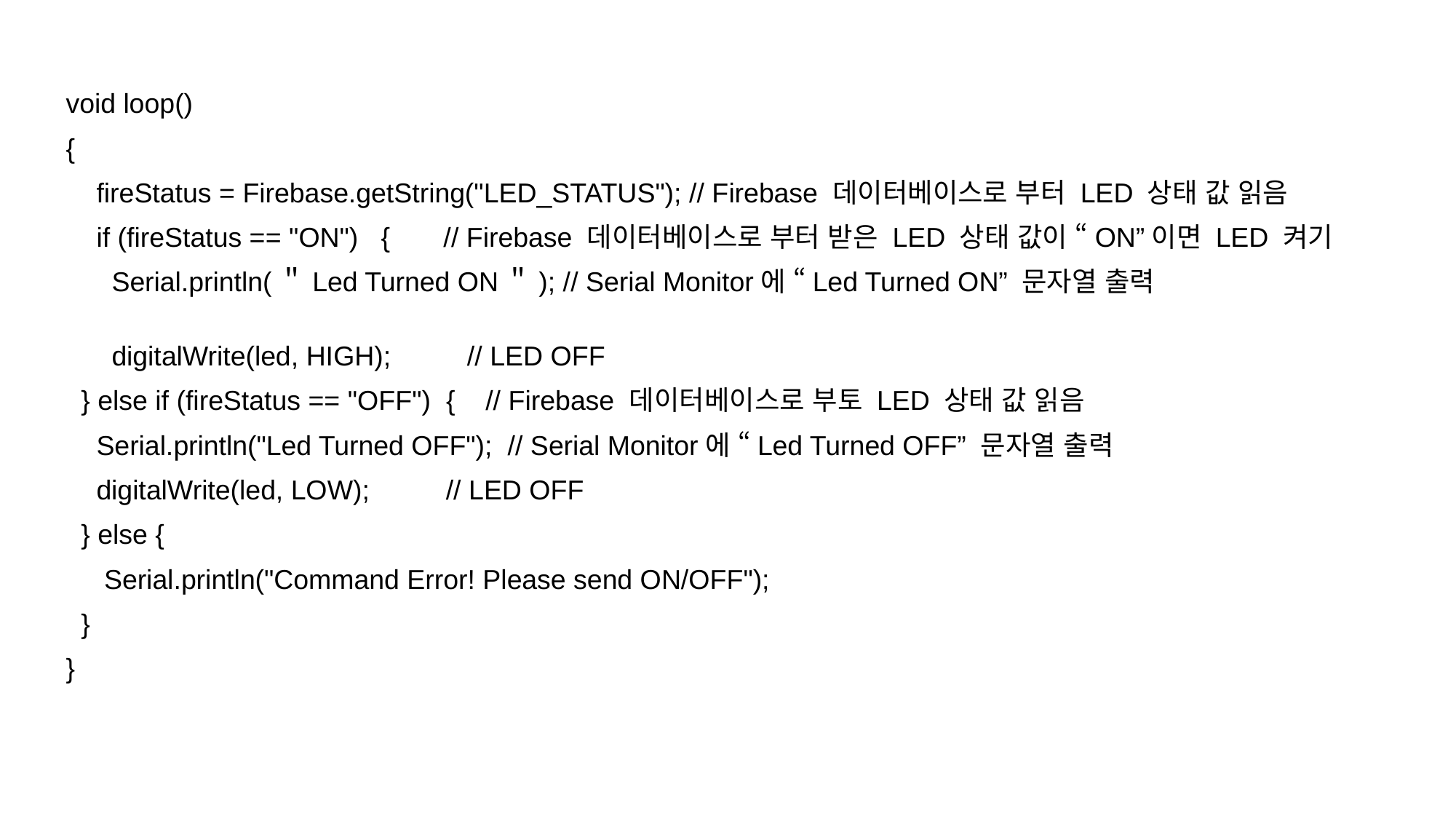

void loop()
{
    fireStatus = Firebase.getString("LED_STATUS"); // Firebase 데이터베이스로 부터 LED 상태 값 읽음
    if (fireStatus == "ON")   {       // Firebase 데이터베이스로 부터 받은 LED 상태 값이 “ON”이면 LED 켜기
      Serial.println(＂Led Turned ON＂); // Serial Monitor에 “Led Turned ON” 문자열 출력
      digitalWrite(led, HIGH);          // LED OFF
  } else if (fireStatus == "OFF")  {    // Firebase 데이터베이스로 부토 LED 상태 값 읽음
    Serial.println("Led Turned OFF");  // Serial Monitor에 “Led Turned OFF” 문자열 출력
    digitalWrite(led, LOW);          // LED OFF
  } else {
     Serial.println("Command Error! Please send ON/OFF");
  }
}